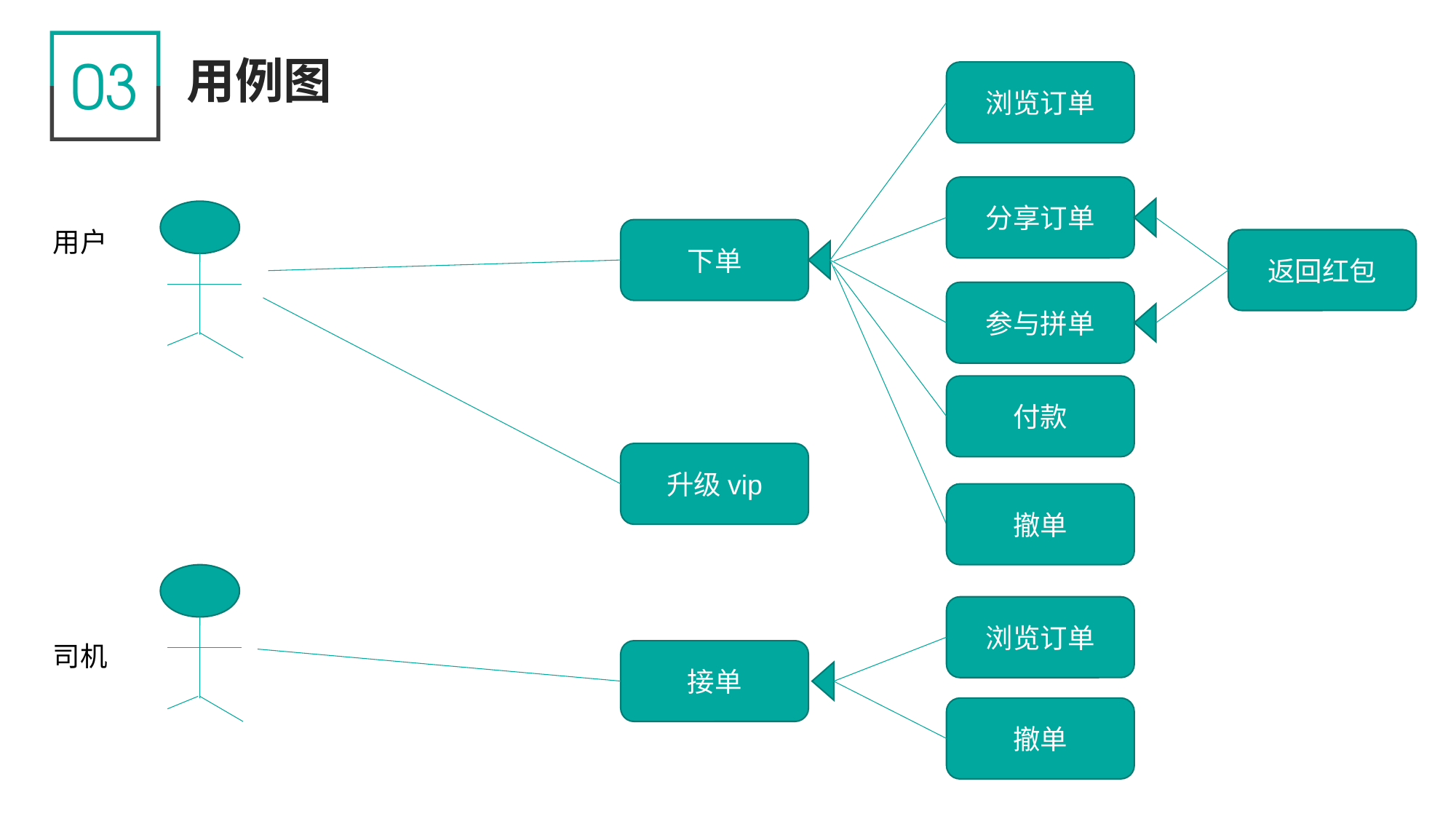

03
用例图
浏览订单

分享订单

用户
下单
返回红包

参与拼单

付款
升级vip
撤单

浏览订单
司机
接单

撤单